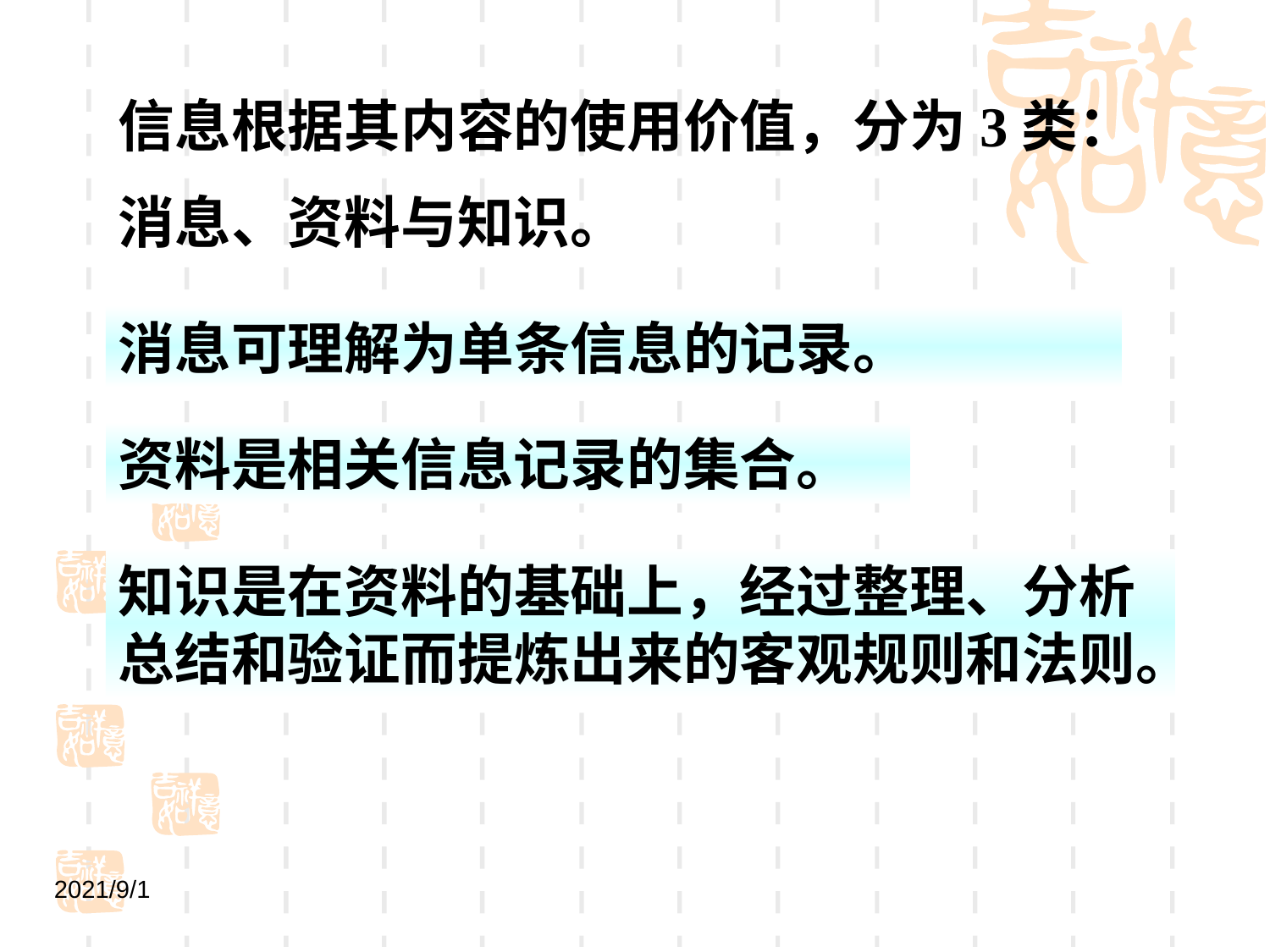

信息根据其内容的使用价值，分为3类：
消息、资料与知识。
消息可理解为单条信息的记录。
资料是相关信息记录的集合。
知识是在资料的基础上，经过整理、分析总结和验证而提炼出来的客观规则和法则。
2021/9/1